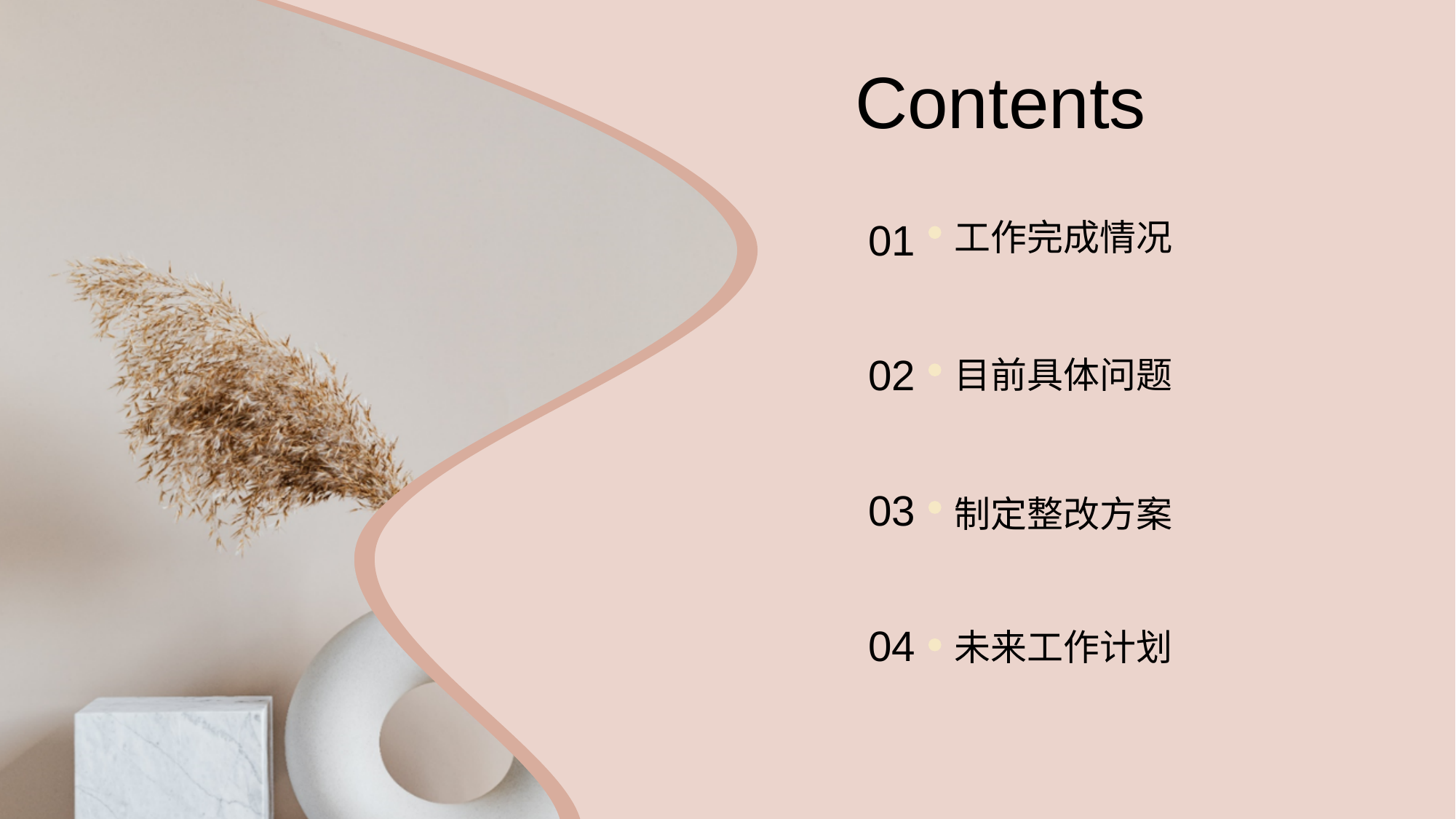

Contents
01
工作完成情况

02
目前具体问题

03
制定整改方案

04
未来工作计划